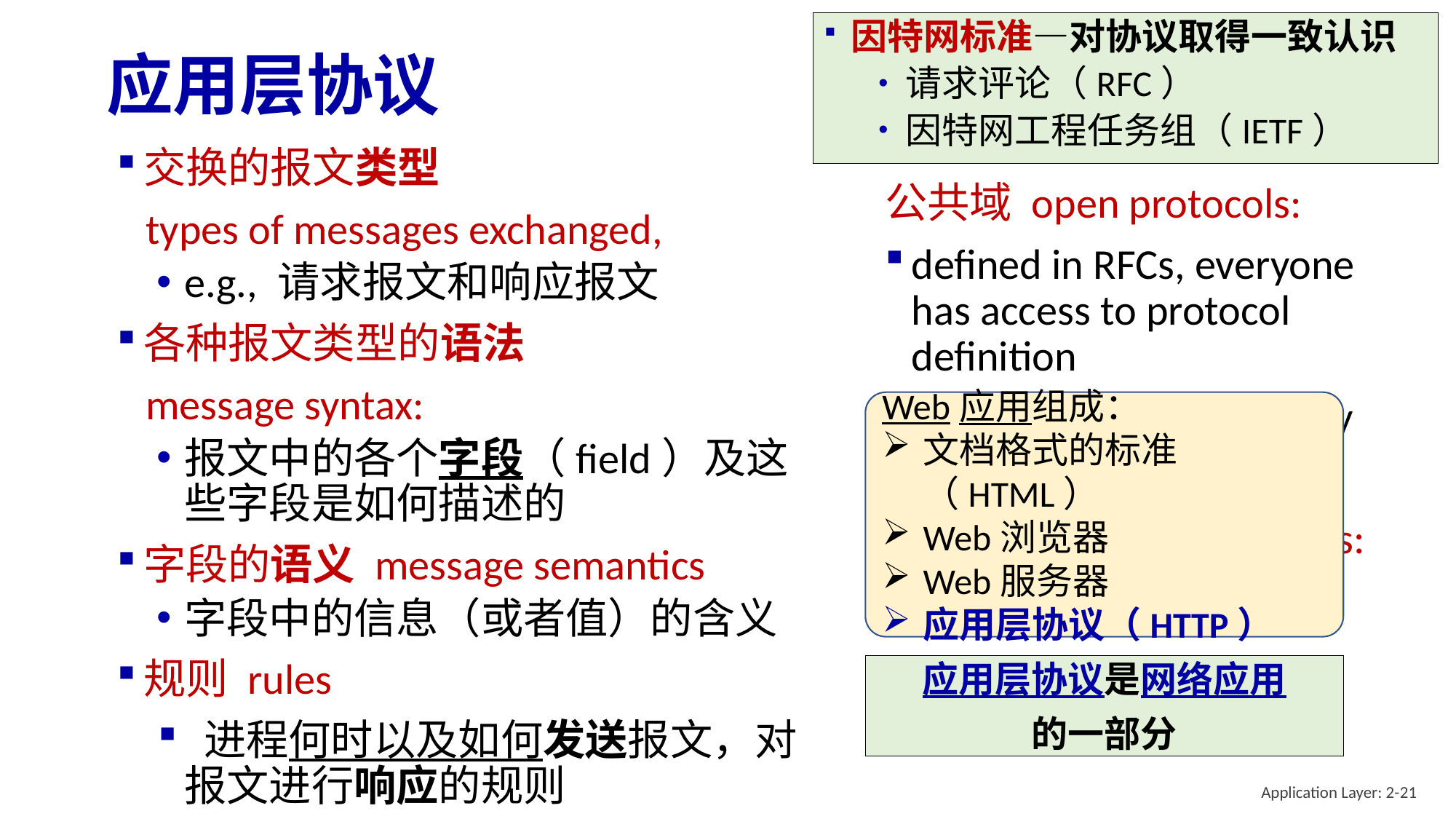

因特网标准—对协议取得一致认识
请求评论（RFC）
因特网工程任务组（IETF）
# 应用层协议
交换的报文类型
   types of messages exchanged,
e.g., 请求报文和响应报文
各种报文类型的语法
   message syntax:
报文中的各个字段（field）及这些字段是如何描述的
字段的语义 message semantics
字段中的信息（或者值）的含义
规则 rules
 进程何时以及如何发送报文，对报文进行响应的规则
公共域 open protocols:
defined in RFCs, everyone has access to protocol definition
allows for interoperability
e.g., HTTP, SMTP
专用 proprietary protocols:
e.g., Skype, Zoom
Web应用组成：
文档格式的标准（HTML）
Web浏览器
Web服务器
应用层协议（HTTP）
应用层协议是网络应用
的一部分
Application Layer: 2-21